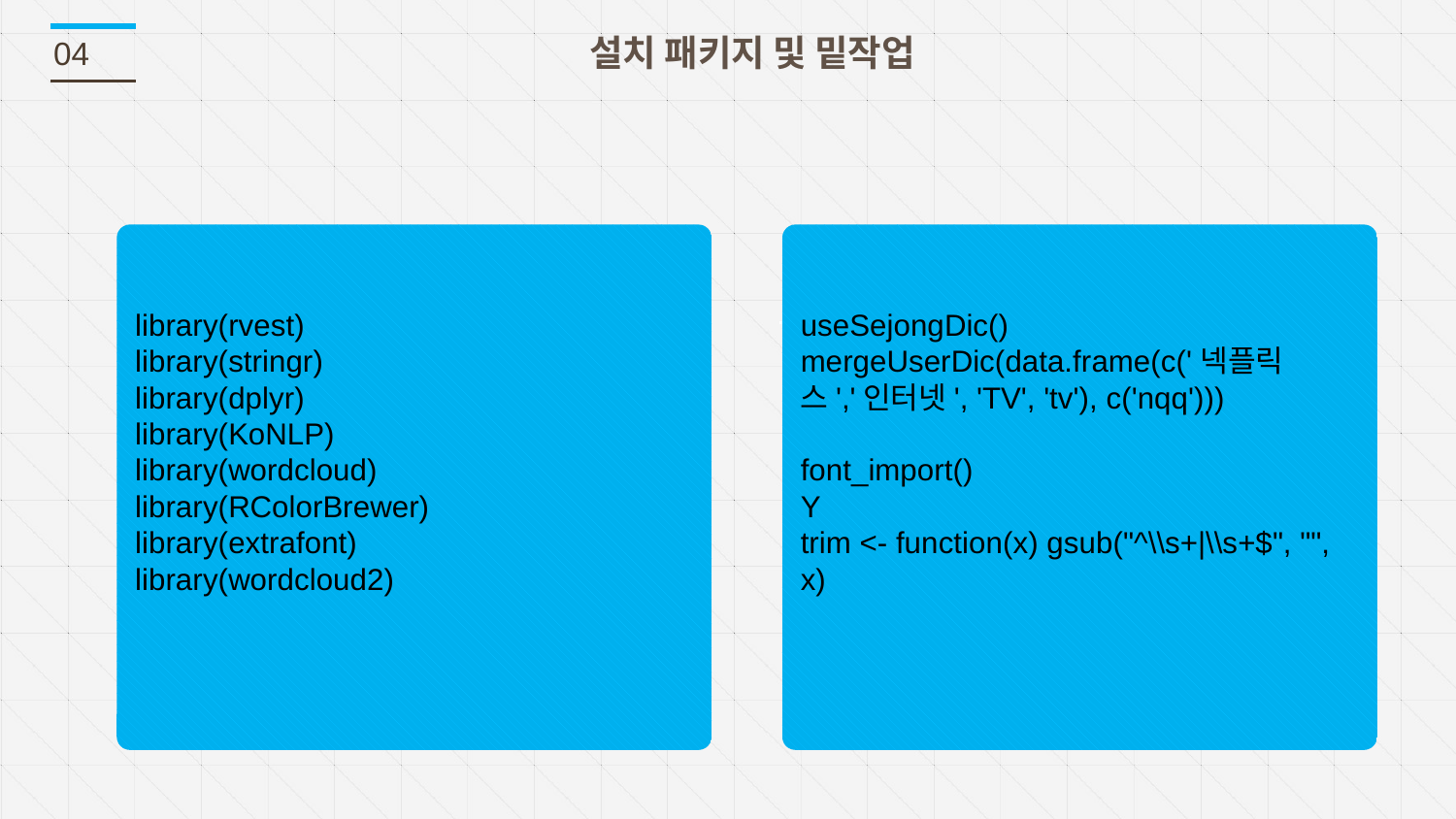

설치 패키지 및 밑작업
04
library(rvest)
library(stringr)
library(dplyr)
library(KoNLP)
library(wordcloud)
library(RColorBrewer)
library(extrafont)
library(wordcloud2)

useSejongDic()
mergeUserDic(data.frame(c('넥플릭스','인터넷', 'TV', 'tv'), c('nqq')))

font_import()
Y
trim <- function(x) gsub("^\\s+|\\s+$", "", x)

Lorem IPSUM DOLOR SIT AMET
Aenean tempus velit vel lectus
fermentum tristique.
Morbi aliquam sapien nunc, vel adipiscing
turpis dapibus nec.
Curabitur euismod ac Lorem at vehicula.